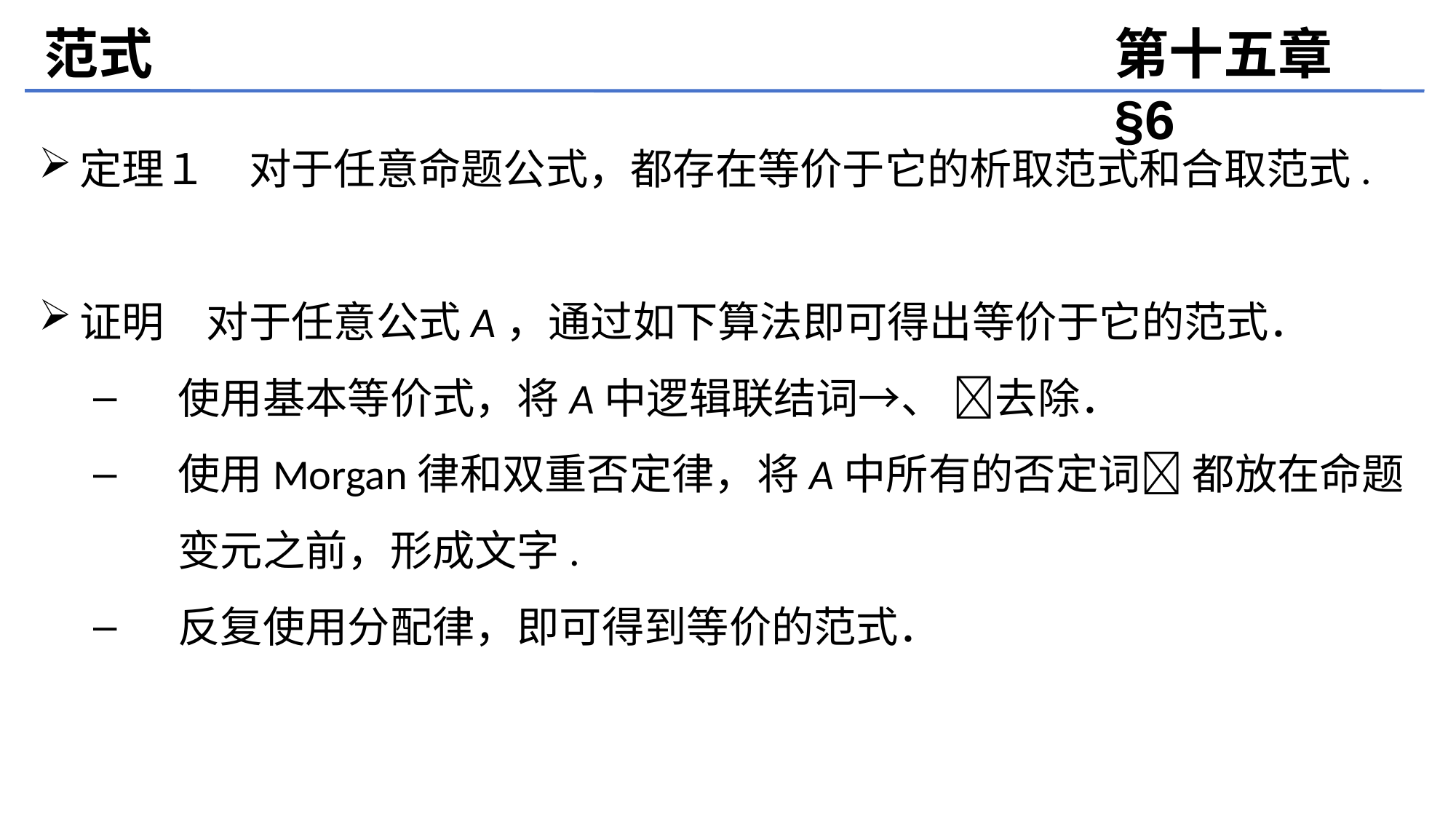

范式
第十五章 §6
定理１　对于任意命题公式，都存在等价于它的析取范式和合取范式.

证明　对于任意公式A，通过如下算法即可得出等价于它的范式．
使用基本等价式，将A中逻辑联结词→、 ↔去除．
使用Morgan律和双重否定律，将A中所有的否定词¬ 都放在命题变元之前，形成文字.
反复使用分配律，即可得到等价的范式．